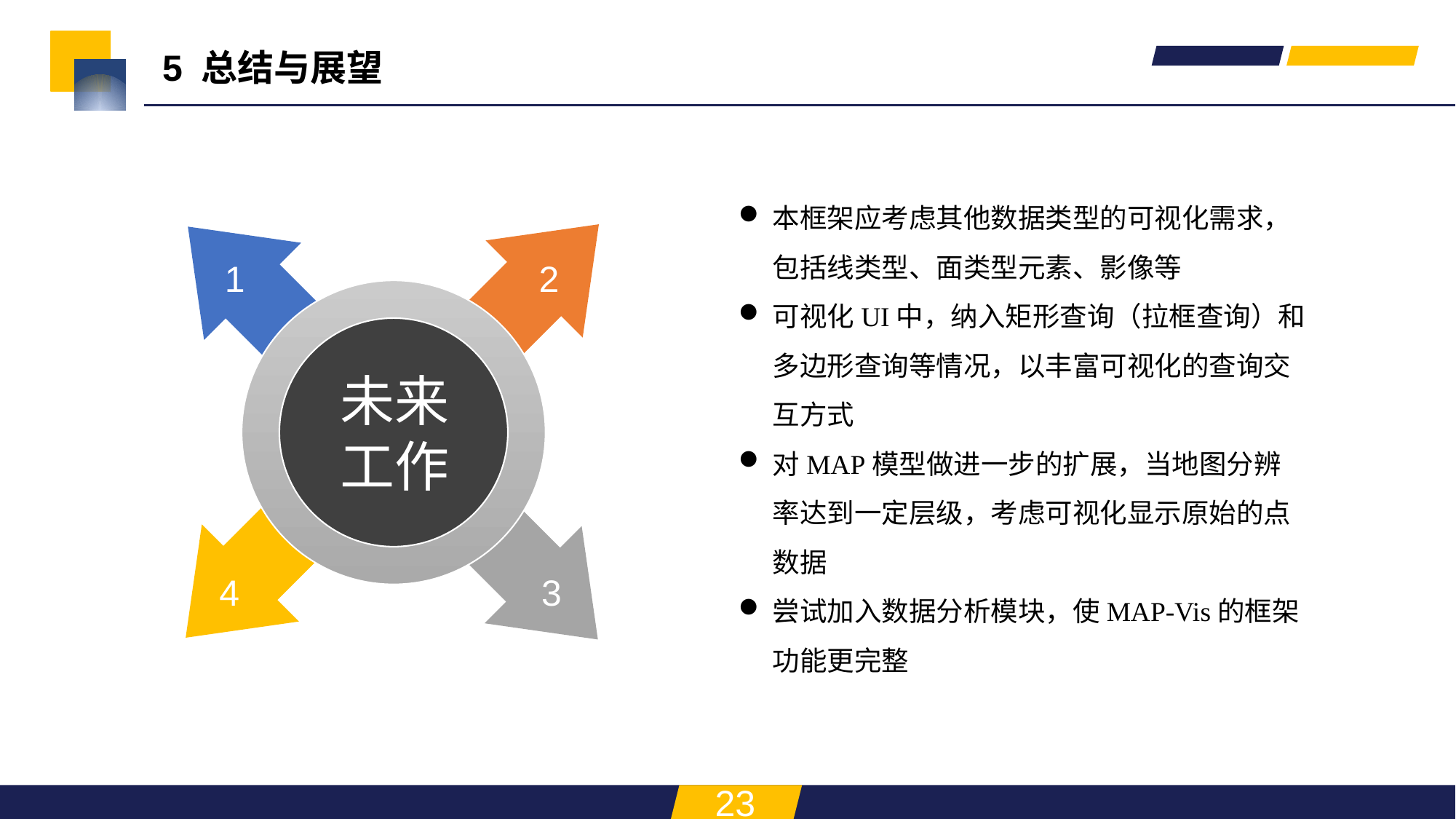

5 总结与展望

本框架应考虑其他数据类型的可视化需求，包括线类型、面类型元素、影像等
可视化UI中，纳入矩形查询（拉框查询）和多边形查询等情况，以丰富可视化的查询交互方式
对MAP模型做进一步的扩展，当地图分辨率达到一定层级，考虑可视化显示原始的点数据
尝试加入数据分析模块，使MAP-Vis的框架功能更完整

1
2

未来
工作

4
3
23